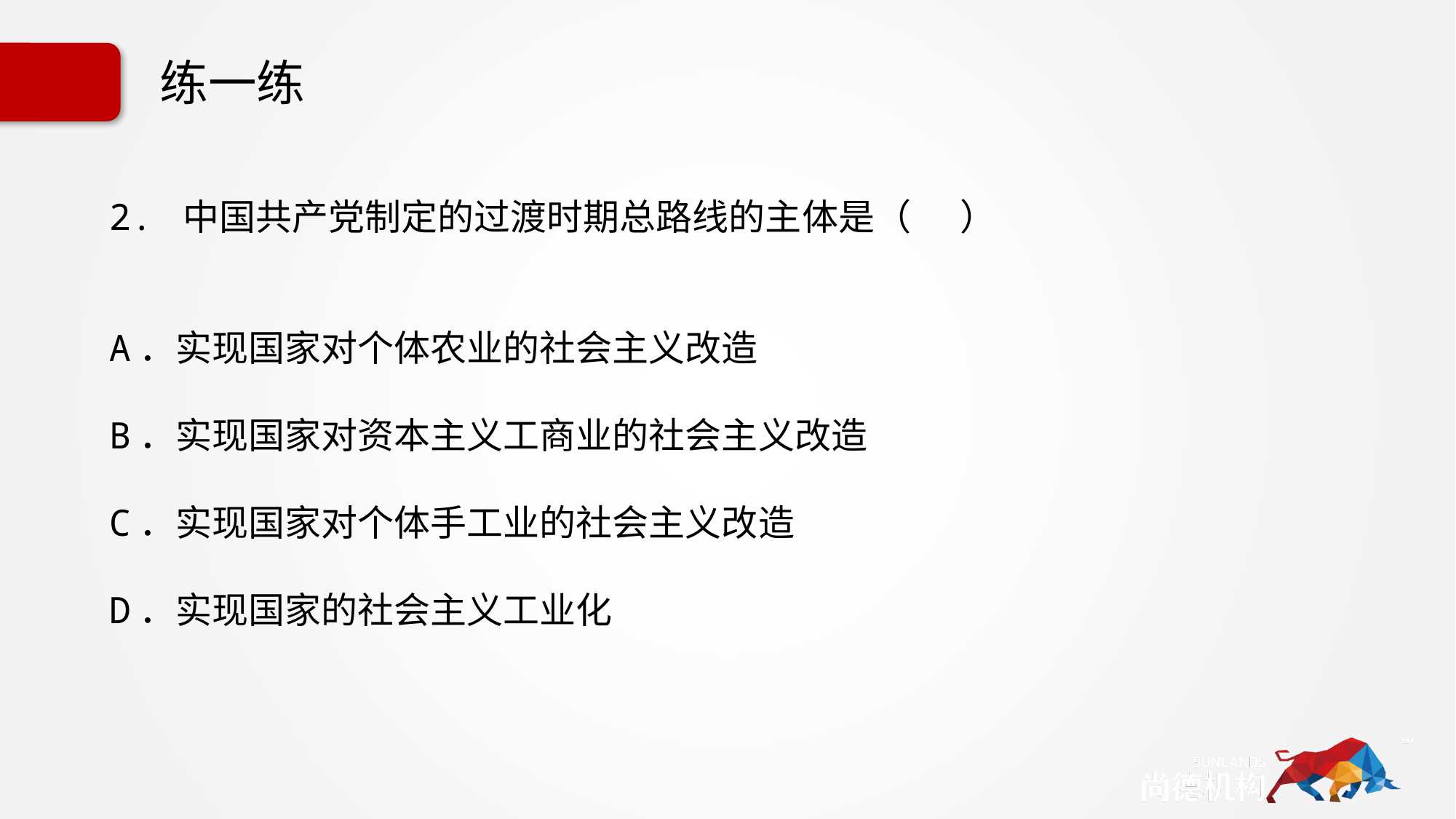

# 练一练
2. 中国共产党制定的过渡时期总路线的主体是（      ）

A．实现国家对个体农业的社会主义改造

B．实现国家对资本主义工商业的社会主义改造

C．实现国家对个体手工业的社会主义改造

D．实现国家的社会主义工业化